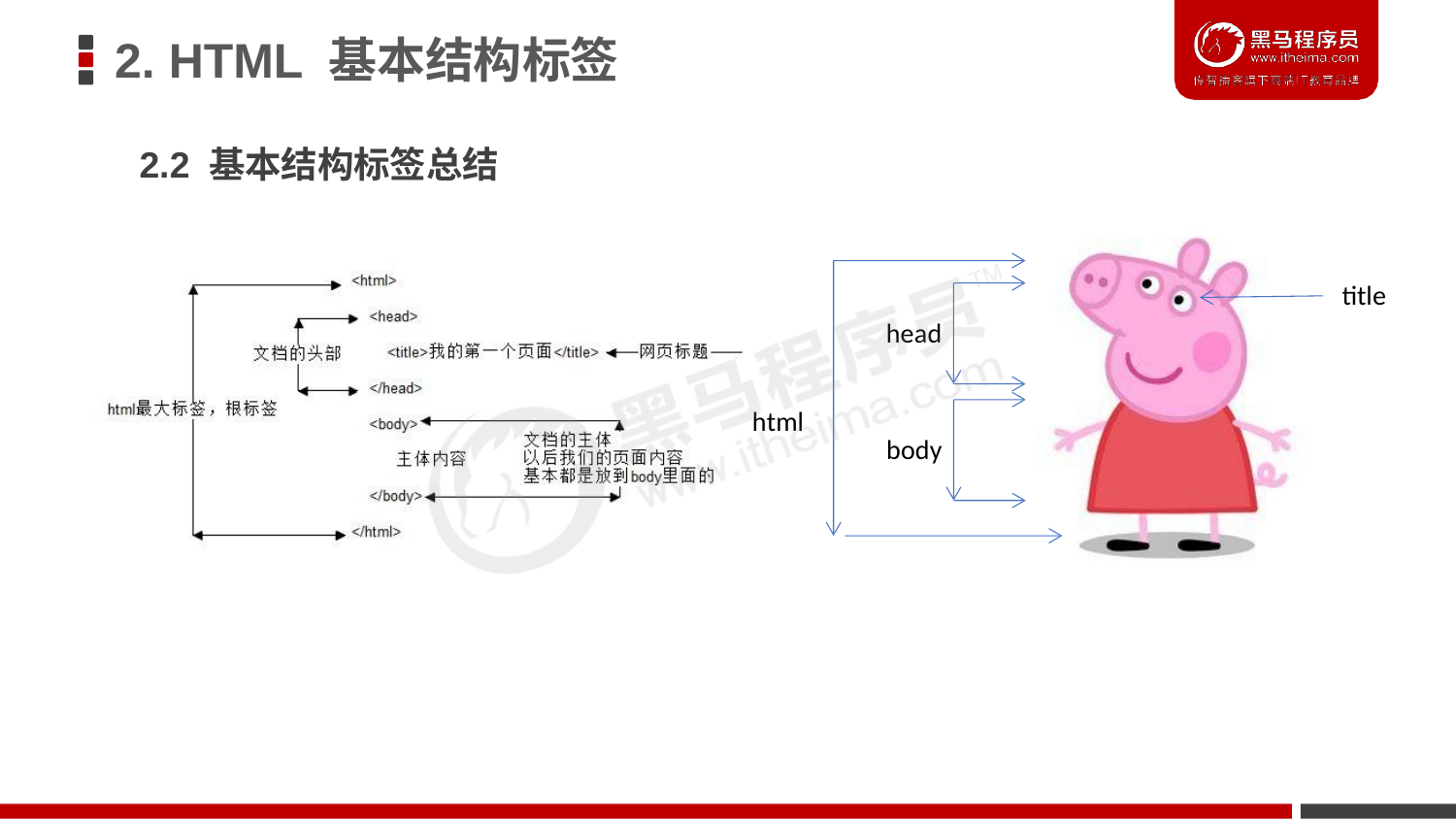

# 2. HTML 基本结构标签
2.2 基本结构标签总结

title

head

html
body